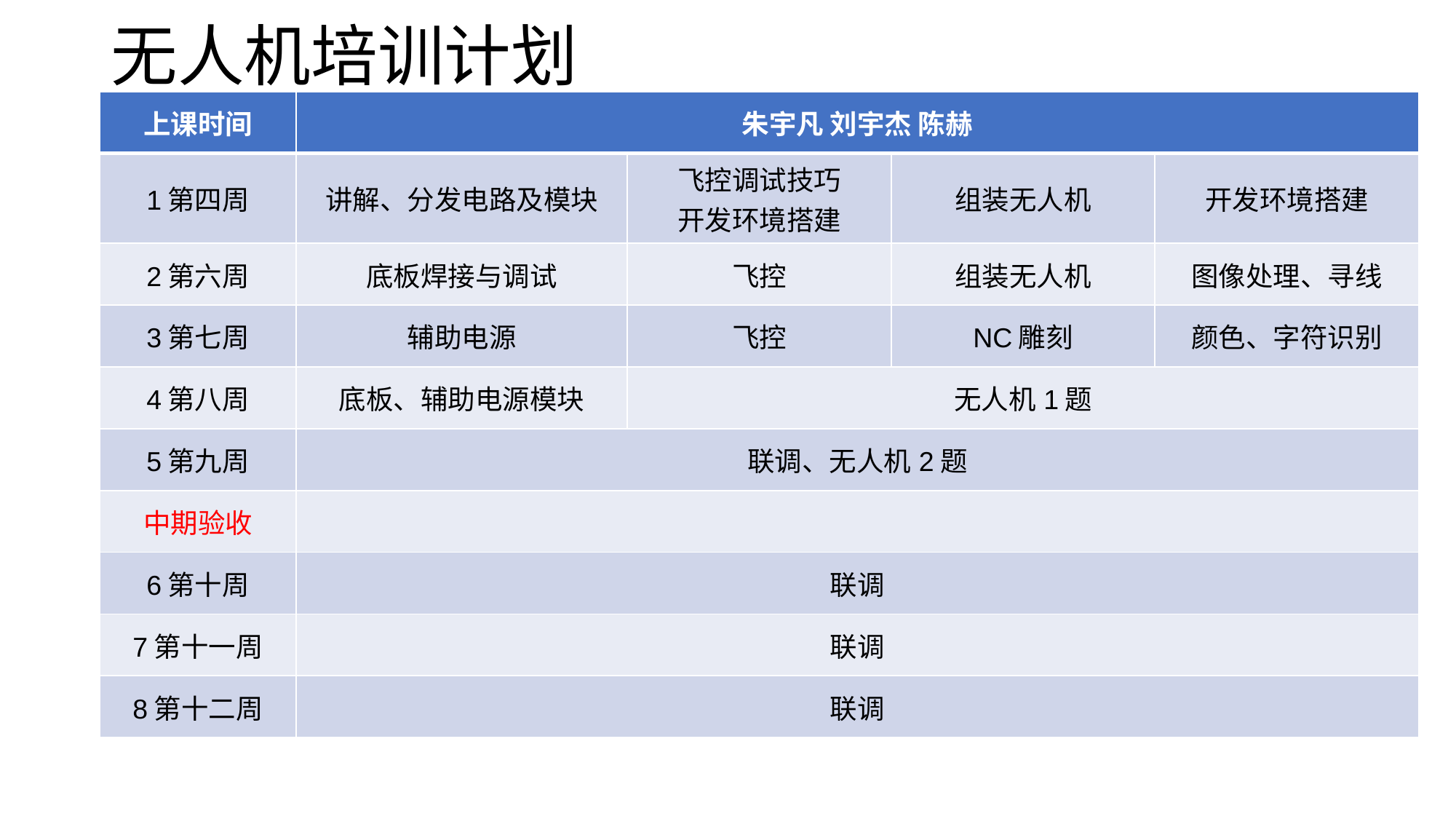

# 无人机培训计划
| 上课时间 | 朱宇凡 刘宇杰 陈赫 |  |  |  |
| --- | --- | --- | --- | --- |
| 1第四周 | 讲解、分发电路及模块 | 飞控调试技巧 开发环境搭建 | 组装无人机 | 开发环境搭建 |
| 2第六周 | 底板焊接与调试 | 飞控 | 组装无人机 | 图像处理、寻线 |
| 3第七周 | 辅助电源 | 飞控 | NC雕刻 | 颜色、字符识别 |
| 4第八周 | 底板、辅助电源模块 | 无人机1题 |  |  |
| 5第九周 | 联调、无人机2题 | oled屏幕和小键盘 |  |  |
| 中期验收 |  |  |  |  |
| 6第十周 | 联调 |  |  |  |
| 7第十一周 | 联调 |  |  |  |
| 8第十二周 | 联调 |  |  |  |